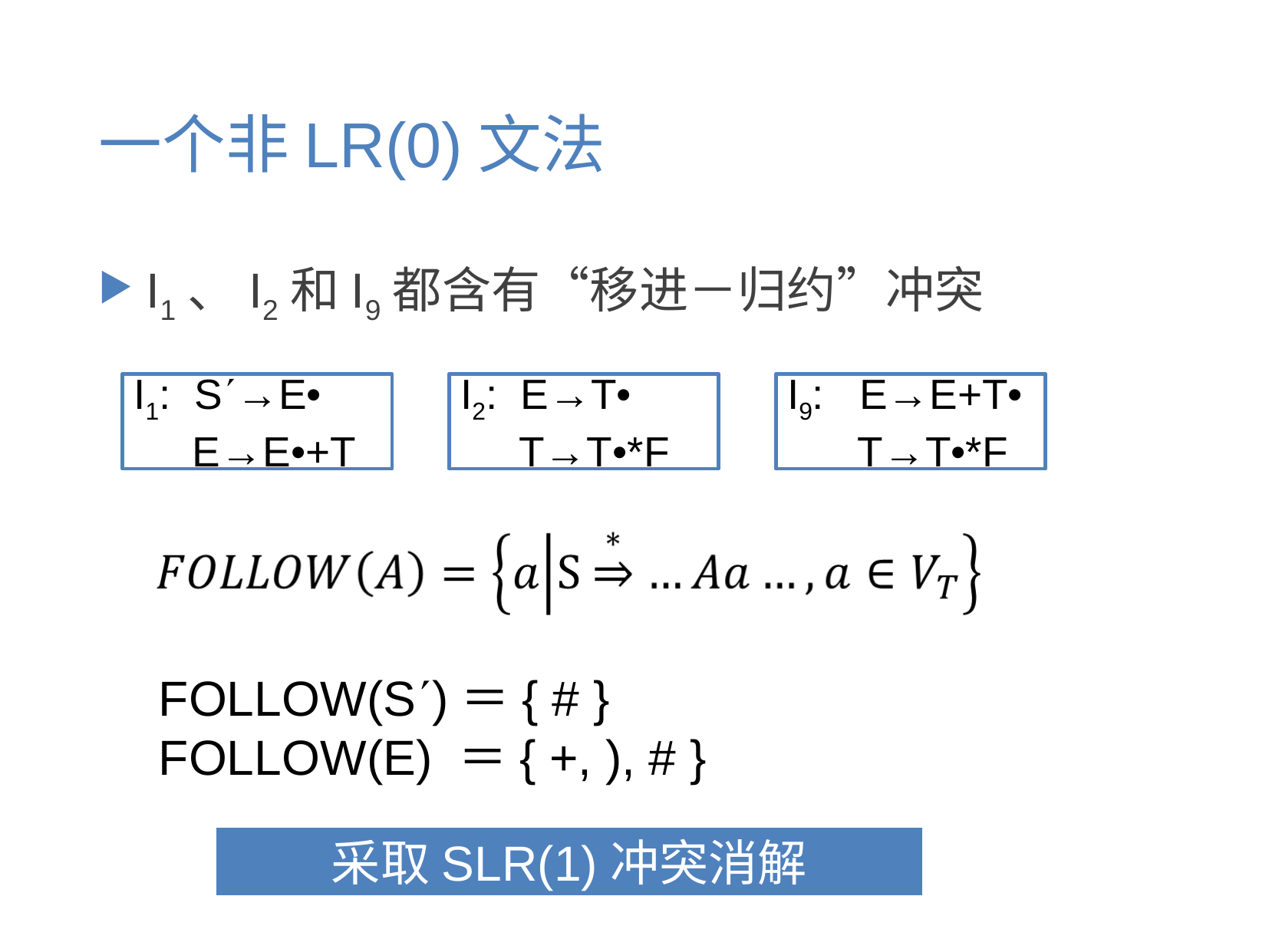

# 一个非LR(0)文法
I1、I2和I9都含有“移进－归约”冲突
I1:  S′→E•
     E→E•+T
I2:  E→T•
     T→T•*F
I9:   E→E+T•
      T→T•*F

FOLLOW(S′)＝{ # }
FOLLOW(E) ＝{ +, ), # }
采取SLR(1)冲突消解